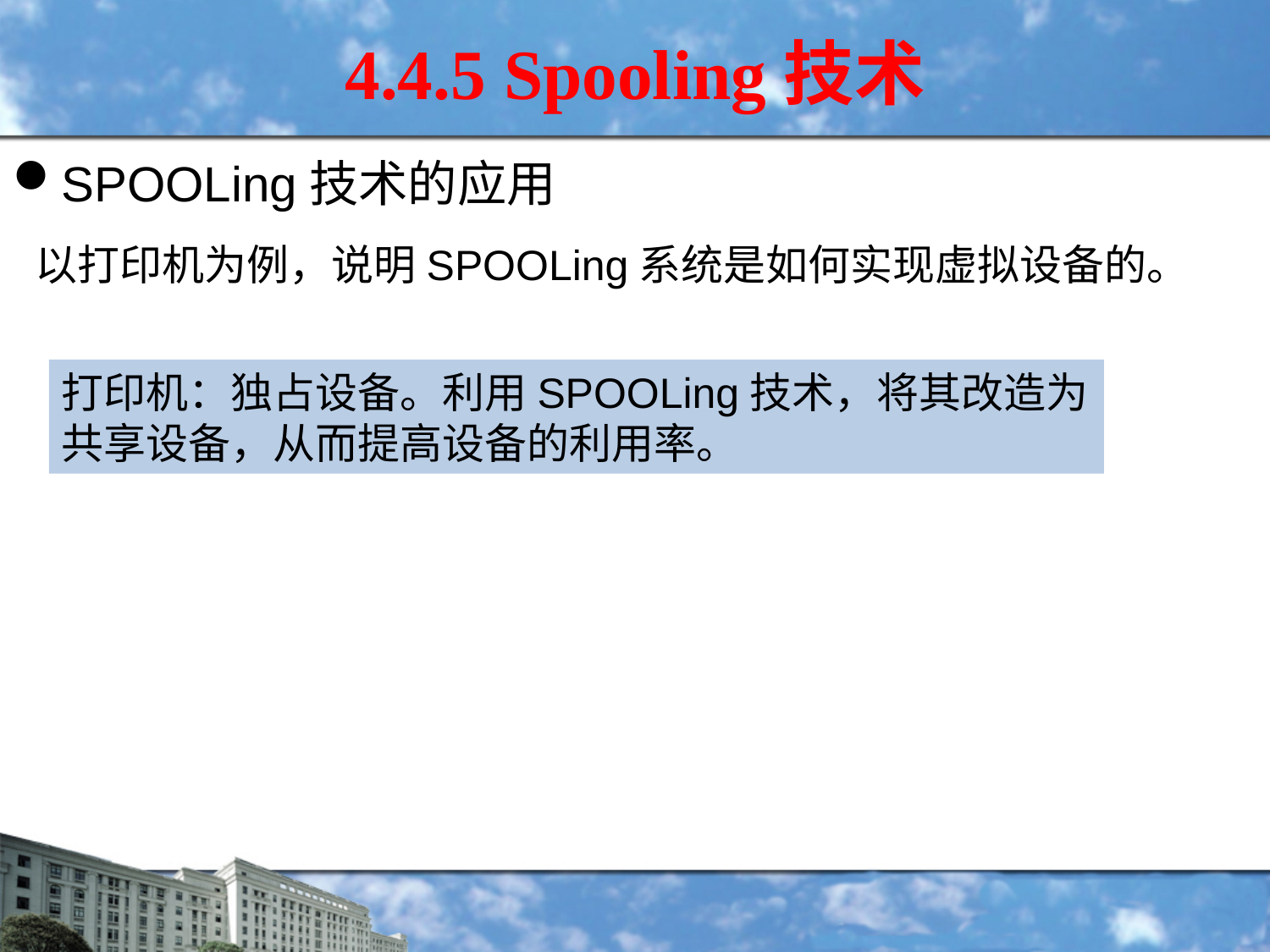

# 4.4.5 Spooling技术
SPOOLing技术的应用
 以打印机为例，说明SPOOLing系统是如何实现虚拟设备的。

打印机：独占设备。利用SPOOLing技术，将其改造为共享设备，从而提高设备的利用率。